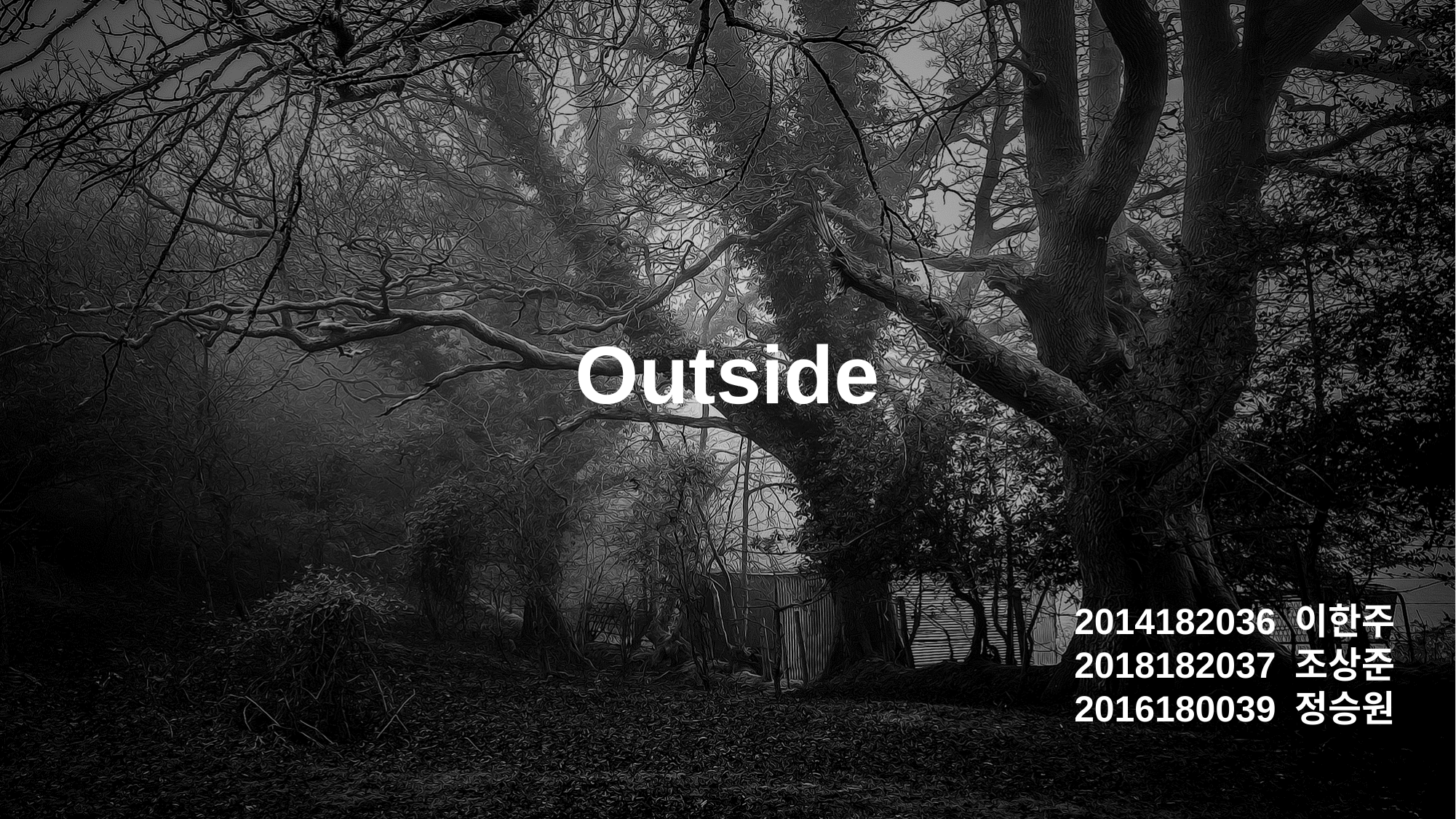

Outside
2014182036 이한주
2018182037 조상준
2016180039 정승원
1